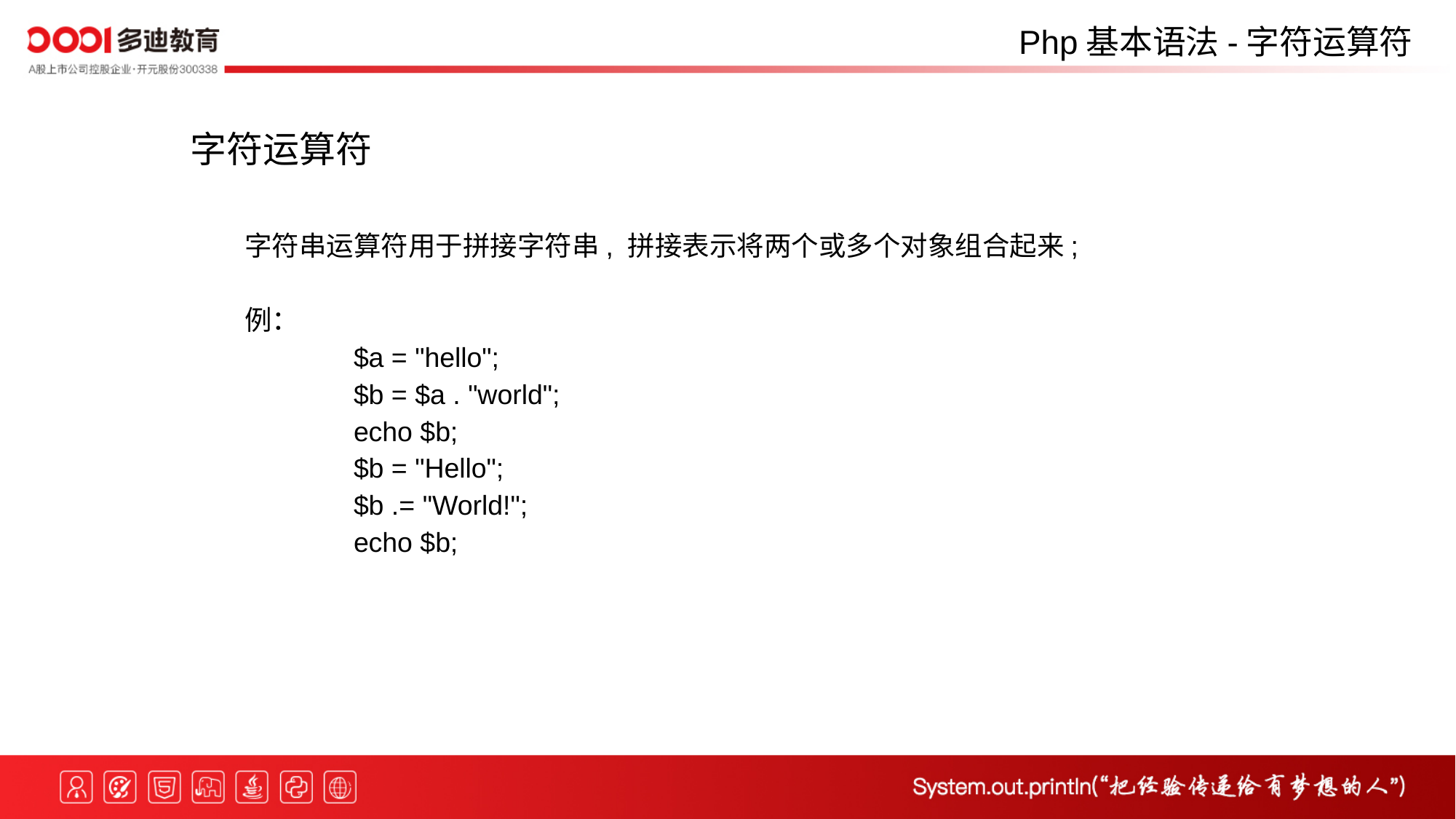

Php基本语法-字符运算符
字符运算符

字符串运算符用于拼接字符串, 拼接表示将两个或多个对象组合起来;

例：
	$a = "hello";
	$b = $a . "world";
	echo $b;
	$b = "Hello";
	$b .= "World!";
	echo $b;